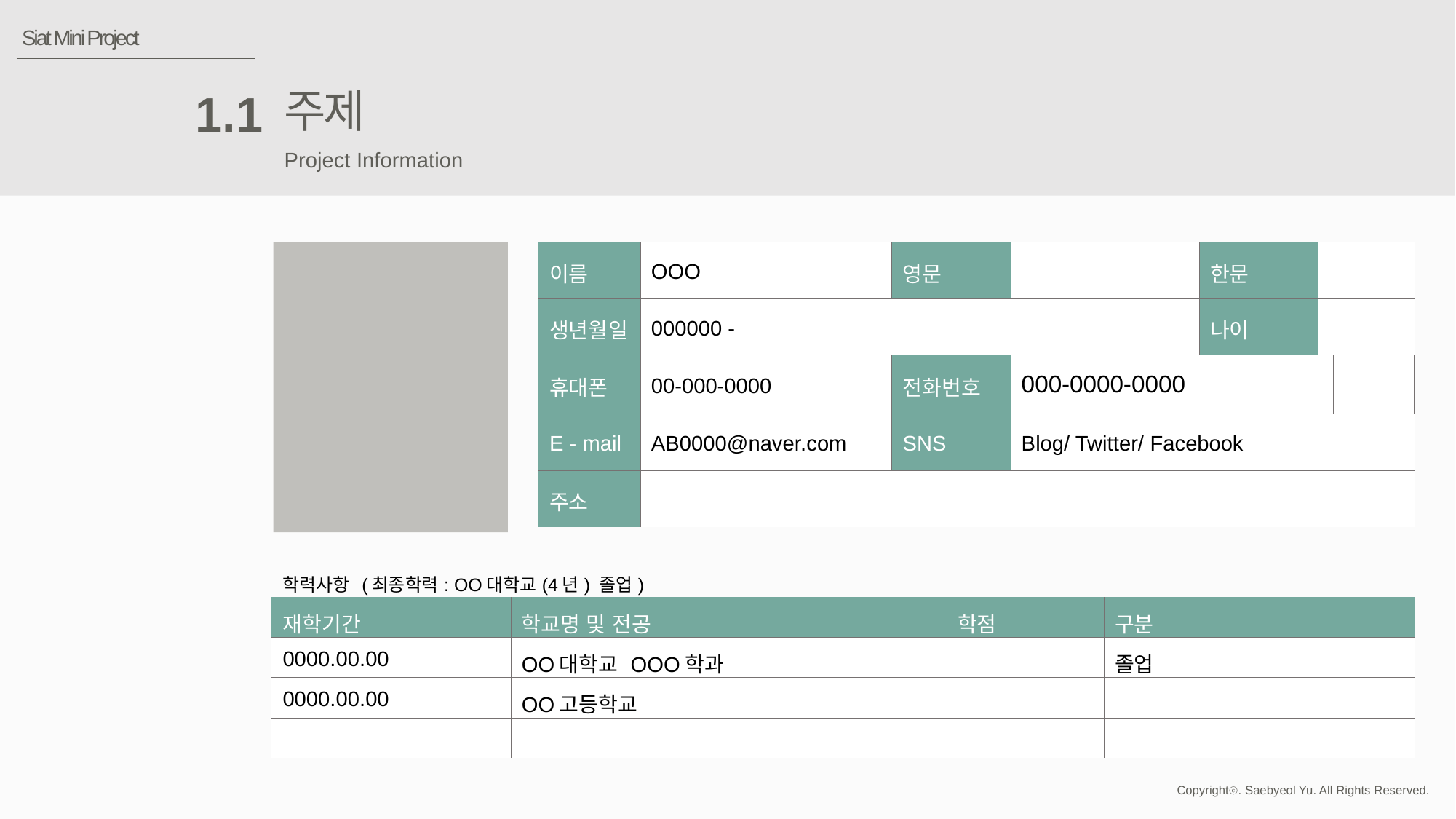

Siat Mini Project
주제
1.1
Project Information

| 이름 | OOO | 영문 |  | 한문 |  |  |
| --- | --- | --- | --- | --- | --- | --- |
| 생년월일 | 000000 - |  |  | 나이 |  |  |
| 휴대폰 | 00-000-0000 | 전화번호 | 000-0000-0000 |  |  |  |
| E - mail | AB0000@naver.com | SNS | Blog/ Twitter/ Facebook |  |  |  |
| 주소 |  |  |  |  |  |  |
| 학력사항 (최종학력: OO대학교(4년) 졸업) |  |  |  |
| --- | --- | --- | --- |
| 재학기간 | 학교명 및 전공 | 학점 | 구분 |
| 0000.00.00 | OO대학교 OOO학과 |  | 졸업 |
| 0000.00.00 | OO고등학교 |  |  |
|  |  |  |  |